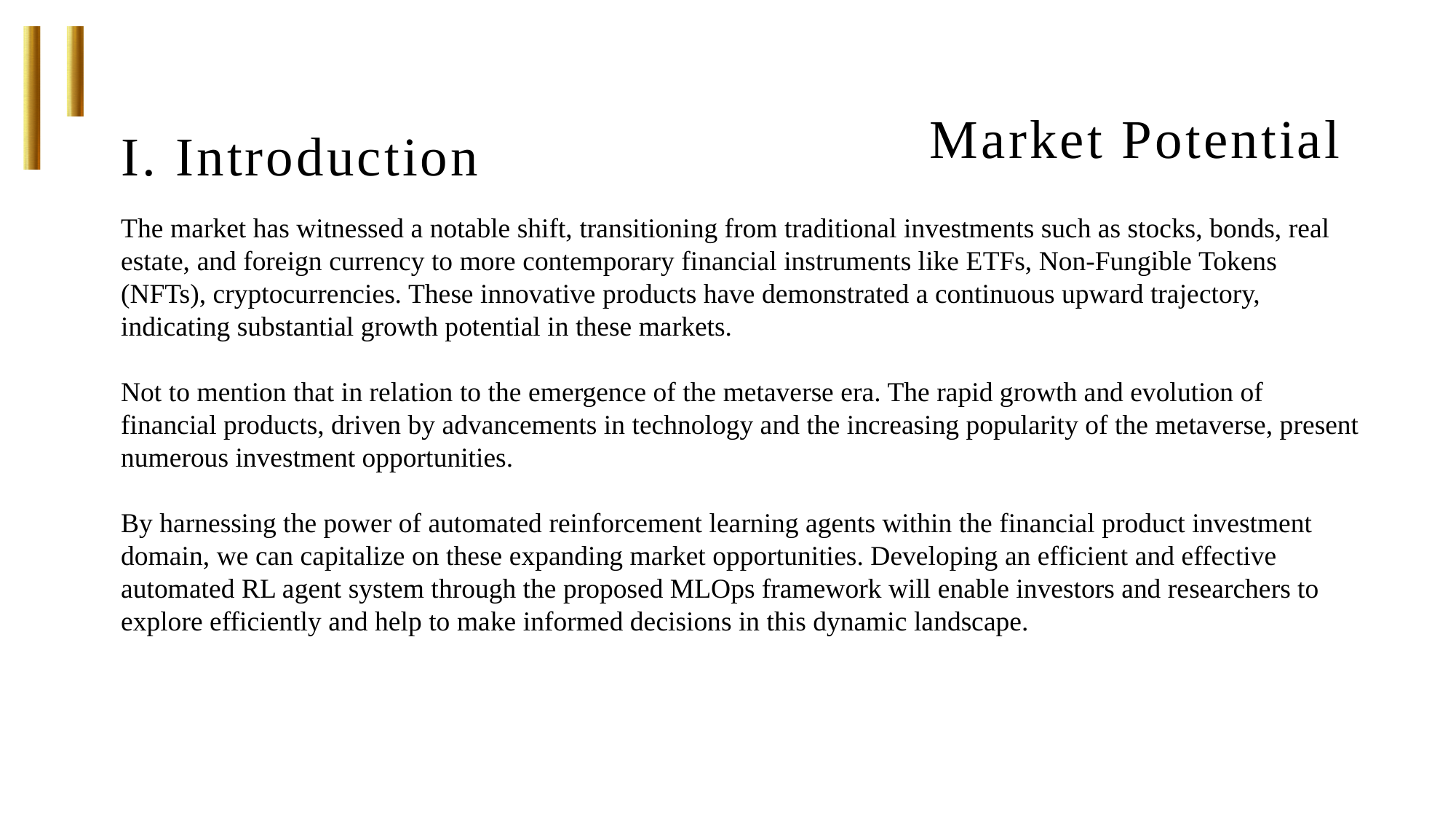

Market Potential
I. Introduction
The market has witnessed a notable shift, transitioning from traditional investments such as stocks, bonds, real estate, and foreign currency to more contemporary financial instruments like ETFs, Non-Fungible Tokens (NFTs), cryptocurrencies. These innovative products have demonstrated a continuous upward trajectory, indicating substantial growth potential in these markets.

Not to mention that in relation to the emergence of the metaverse era. The rapid growth and evolution of financial products, driven by advancements in technology and the increasing popularity of the metaverse, present numerous investment opportunities.

By harnessing the power of automated reinforcement learning agents within the financial product investment domain, we can capitalize on these expanding market opportunities. Developing an efficient and effective automated RL agent system through the proposed MLOps framework will enable investors and researchers to explore efficiently and help to make informed decisions in this dynamic landscape.
# 金融產品層出不窮
外匯、債券、股票、ETF、NFT…
元宇宙後  WHAT IS NEXT?
代表市場潛力無窮